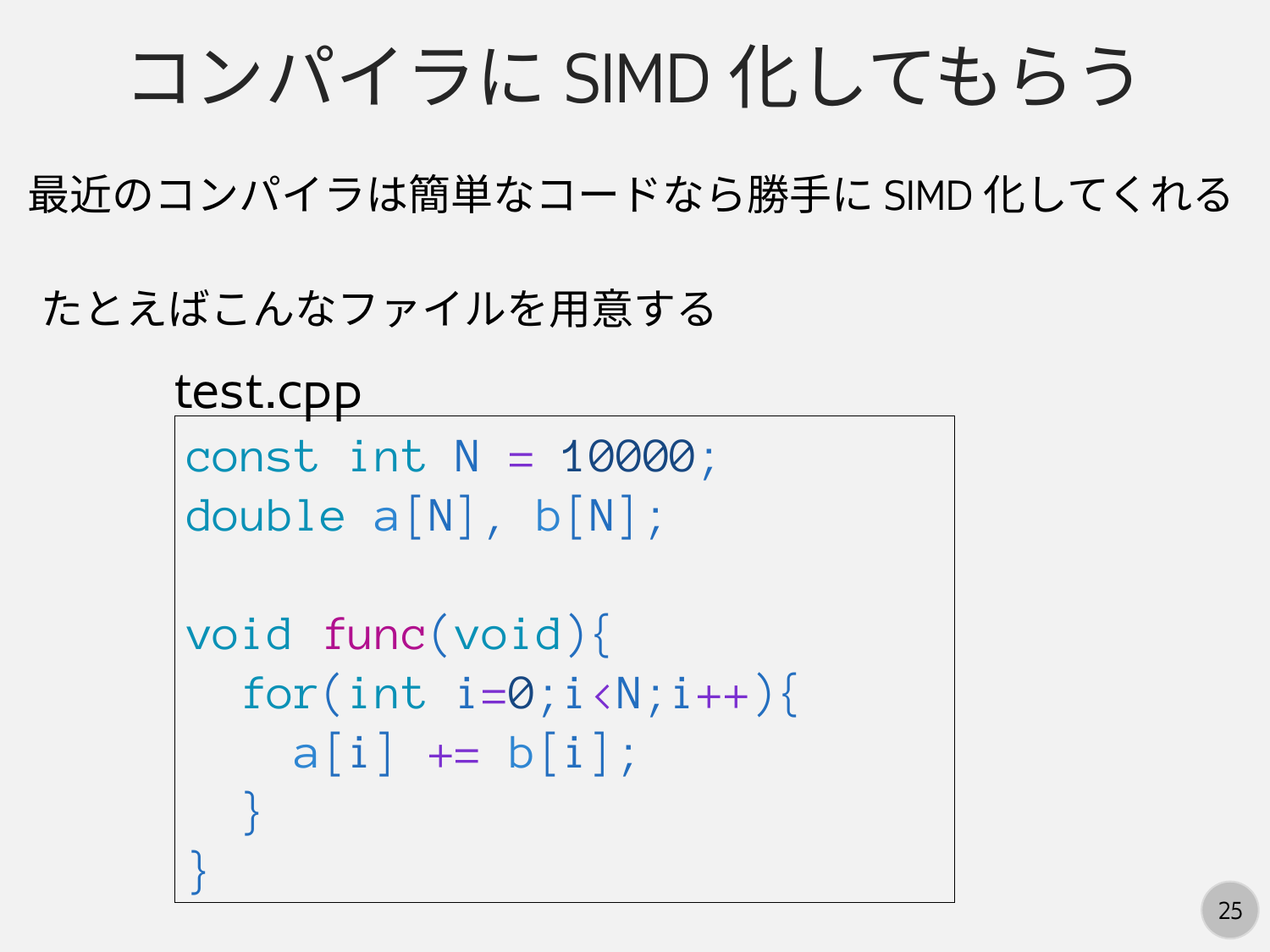

コンパイラにSIMD化してもらう
最近のコンパイラは簡単なコードなら勝手にSIMD化してくれる
たとえばこんなファイルを用意する
test.cpp
const int N = 10000;
double a[N], b[N];
void func(void){
  for(int i=0;i<N;i++){
    a[i] += b[i];
  }
}